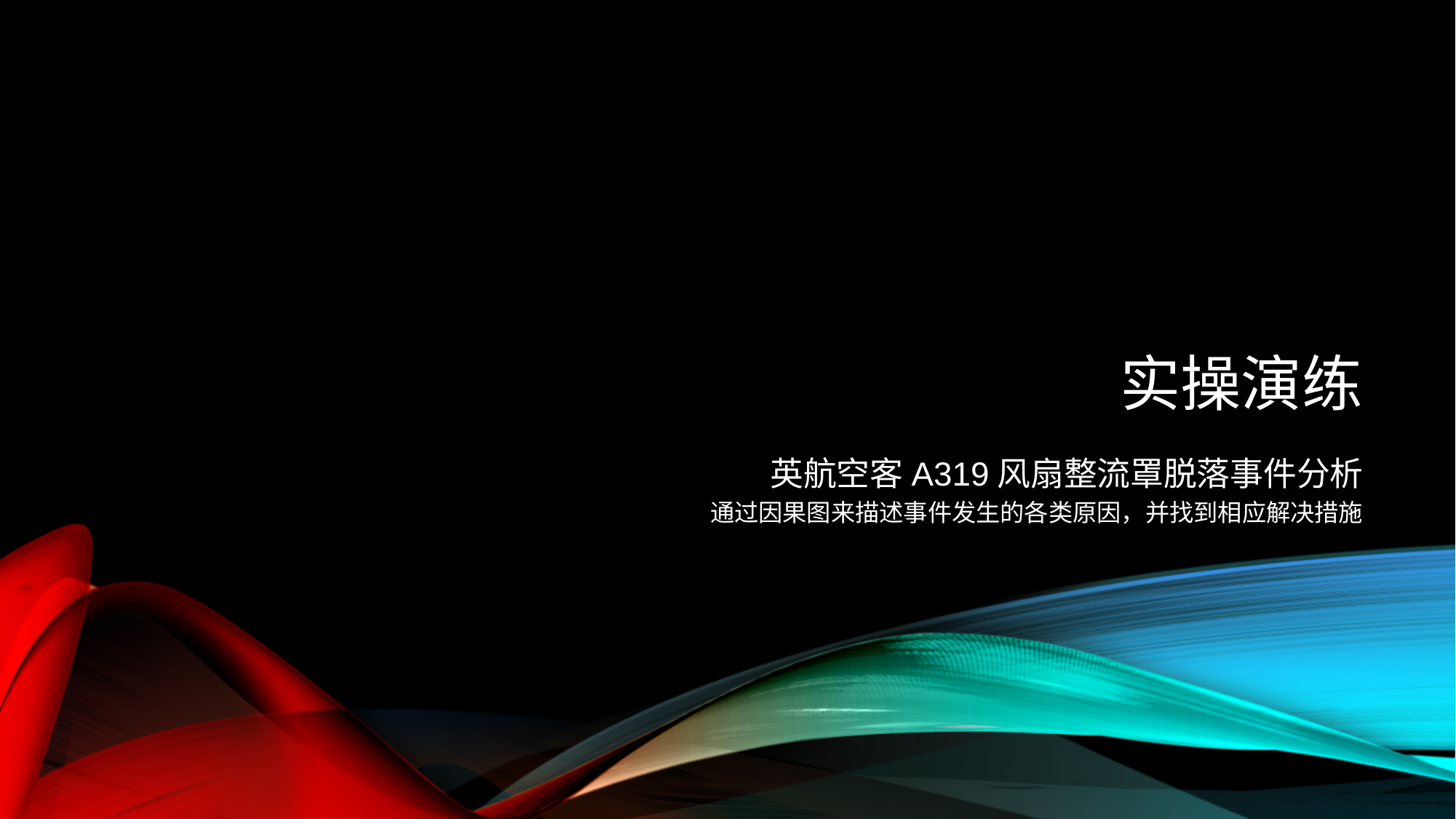

# 实操演练
英航空客A319风扇整流罩脱落事件分析
通过因果图来描述事件发生的各类原因，并找到相应解决措施